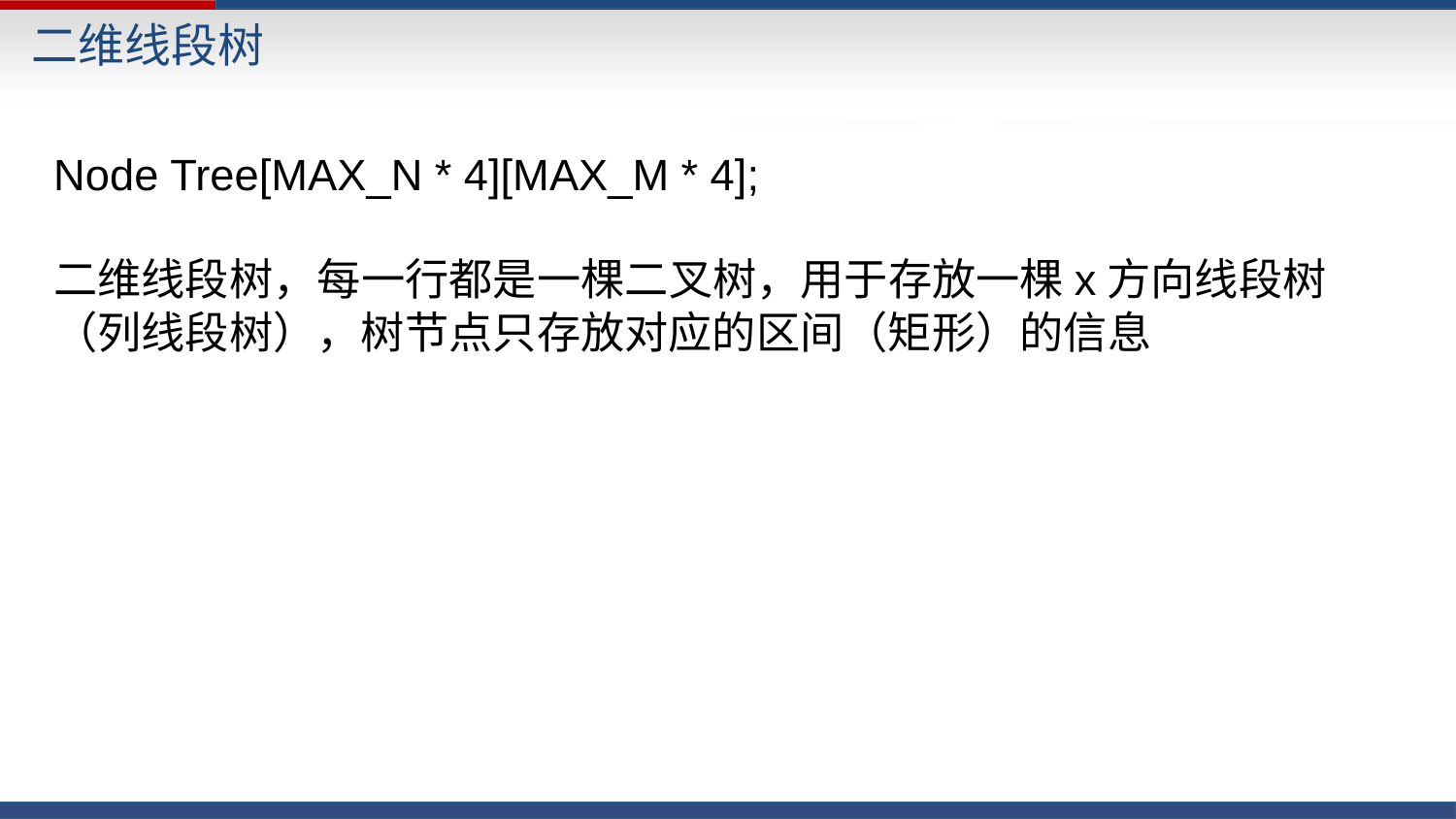

# 二维线段树

Node Tree[MAX_N * 4][MAX_M * 4];

二维线段树，每一行都是一棵二叉树，用于存放一棵x方向线段树（列线段树），树节点只存放对应的区间（矩形）的信息